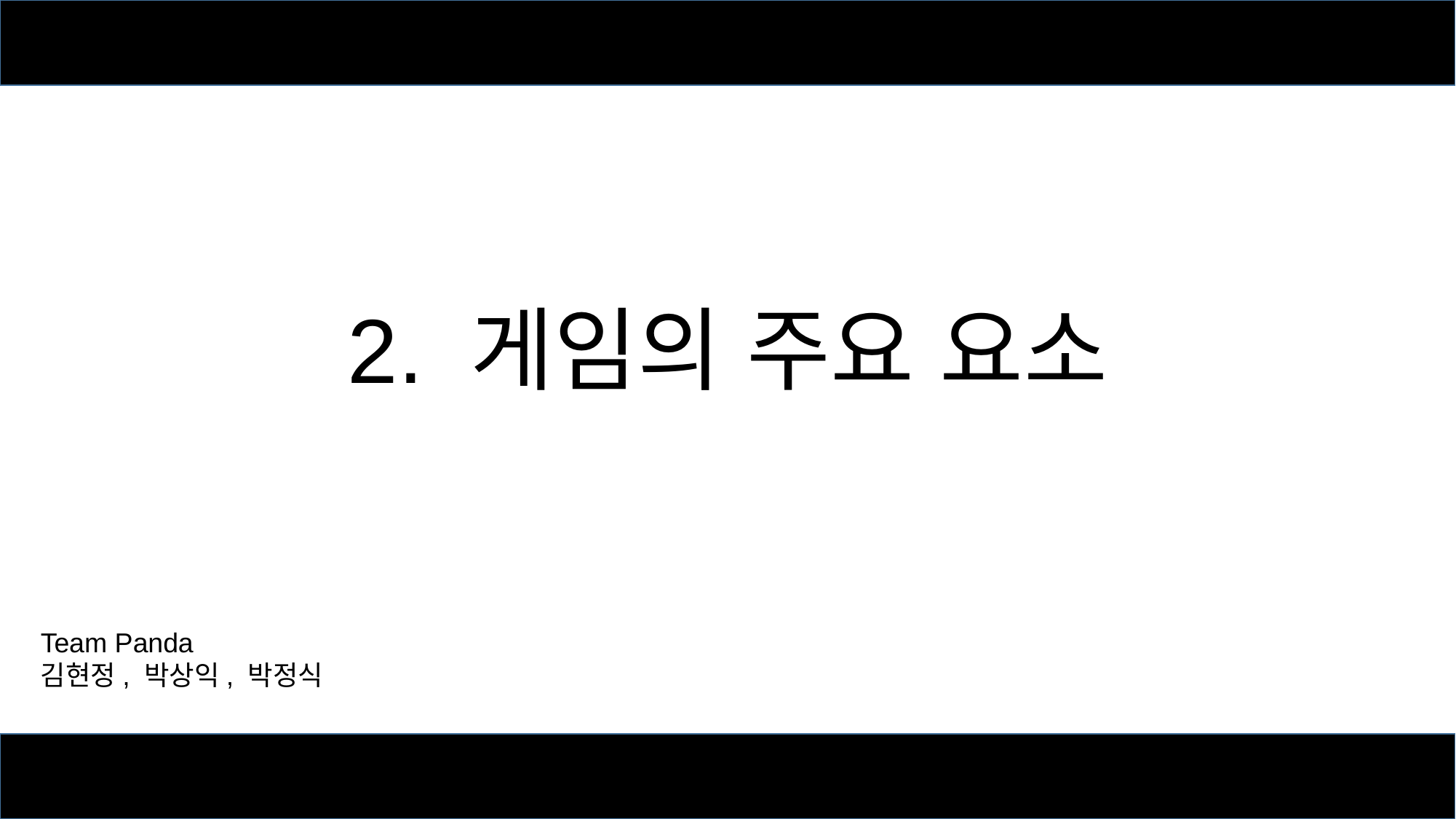

# 2. 게임의 주요 요소
Team Panda
김현정, 박상익, 박정식